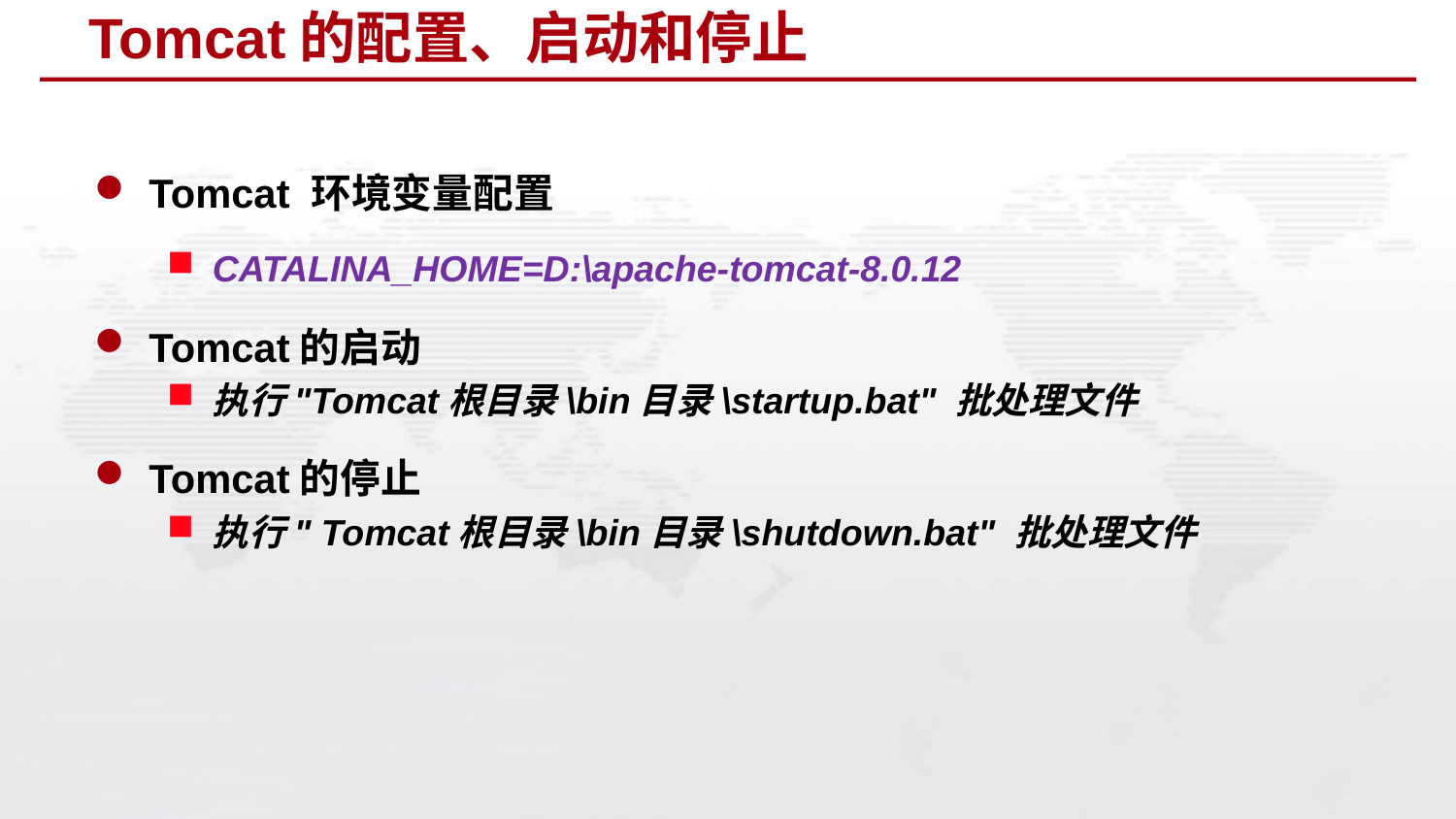

# Tomcat的配置、启动和停止
Tomcat 环境变量配置
CATALINA_HOME=D:\apache-tomcat-8.0.12
Tomcat的启动
执行"Tomcat根目录\bin目录\startup.bat" 批处理文件
Tomcat的停止
执行" Tomcat根目录\bin目录\shutdown.bat" 批处理文件